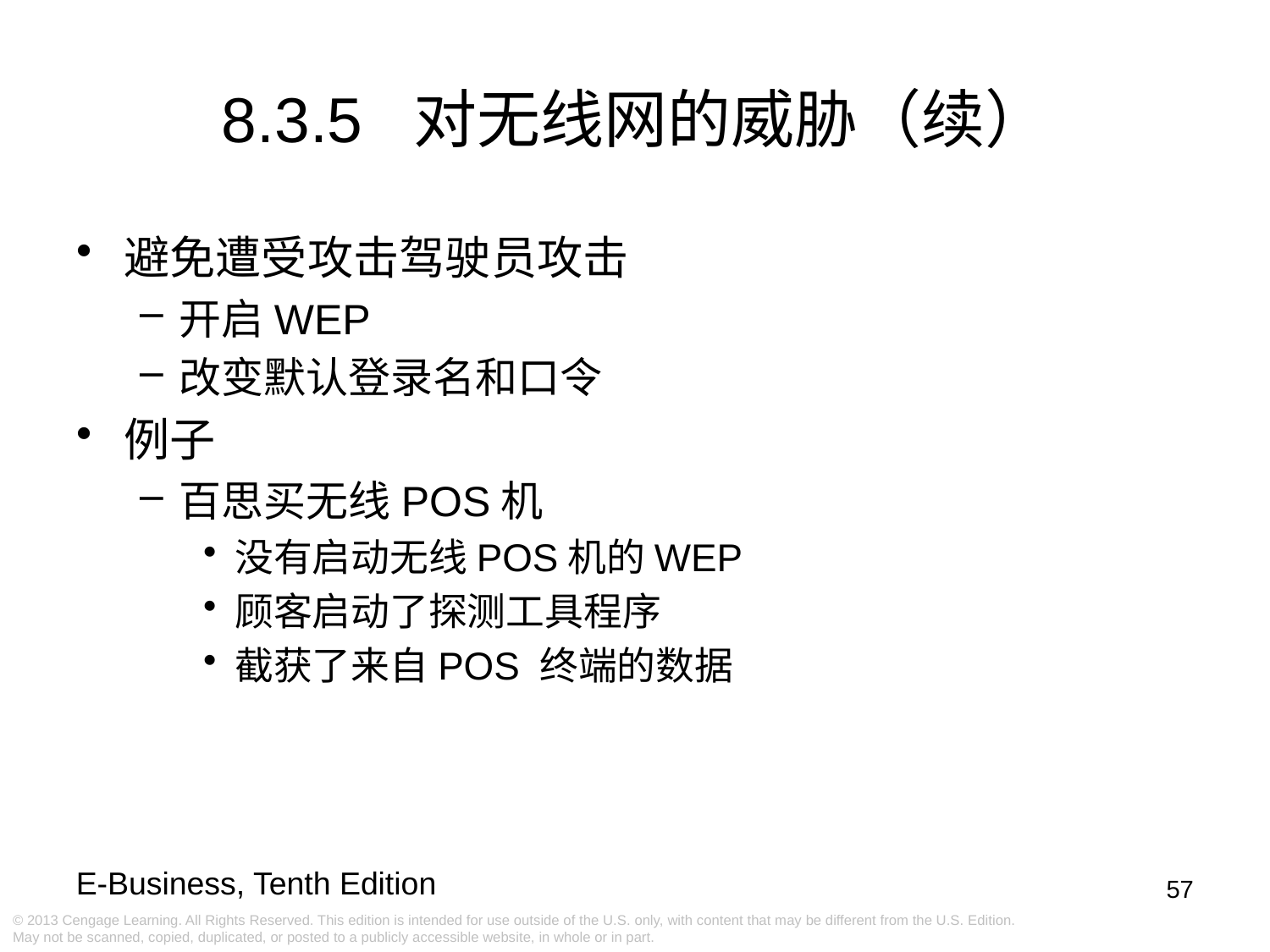

8.3.5  对无线网的威胁（续）
避免遭受攻击驾驶员攻击
开启WEP
改变默认登录名和口令
例子
百思买无线POS机
没有启动无线POS机的WEP
顾客启动了探测工具程序
截获了来自POS 终端的数据
57